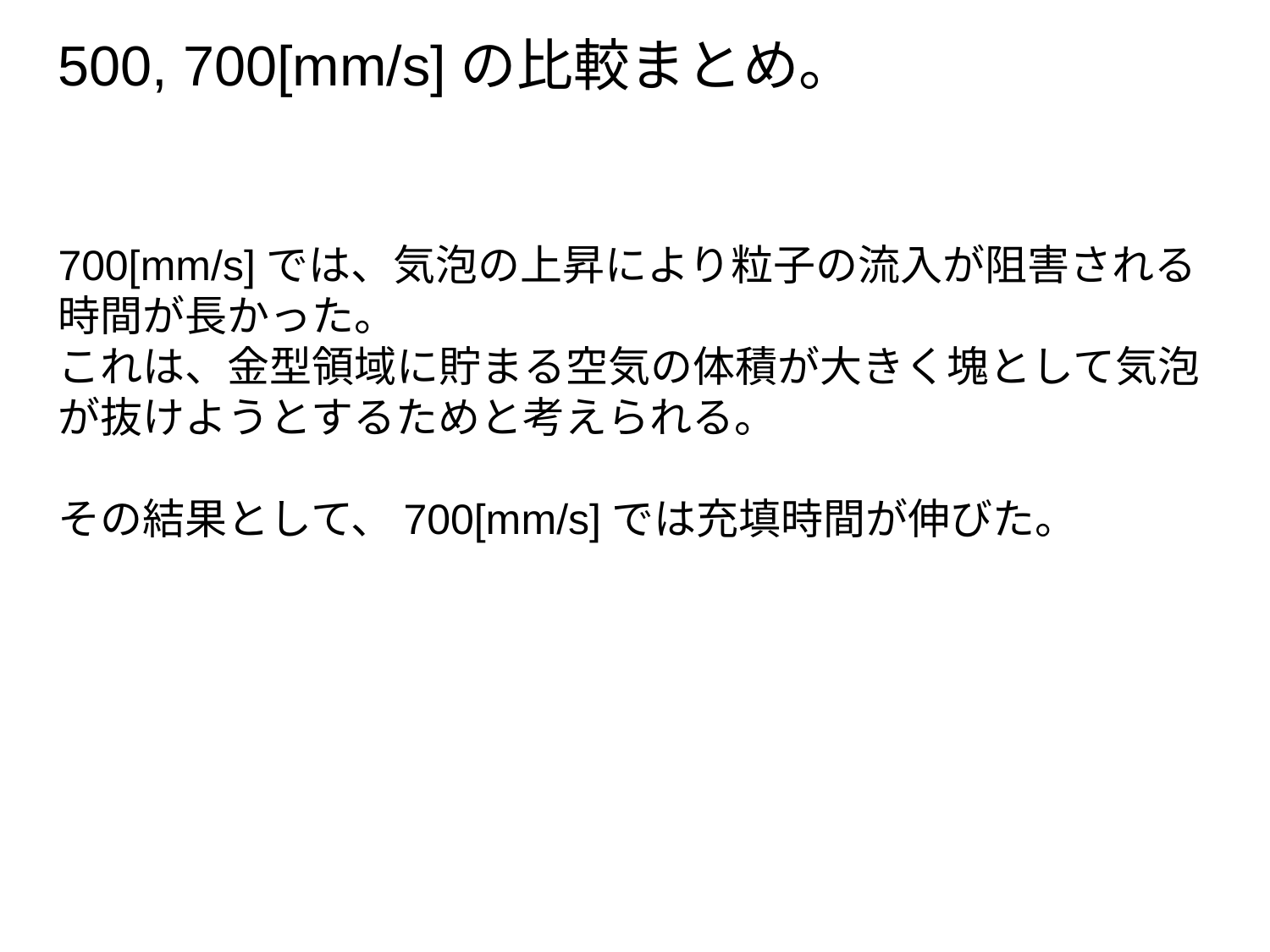

500, 700[mm/s]の比較まとめ。
700[mm/s]では、気泡の上昇により粒子の流入が阻害される時間が長かった。
これは、金型領域に貯まる空気の体積が大きく塊として気泡が抜けようとするためと考えられる。

その結果として、700[mm/s]では充填時間が伸びた。